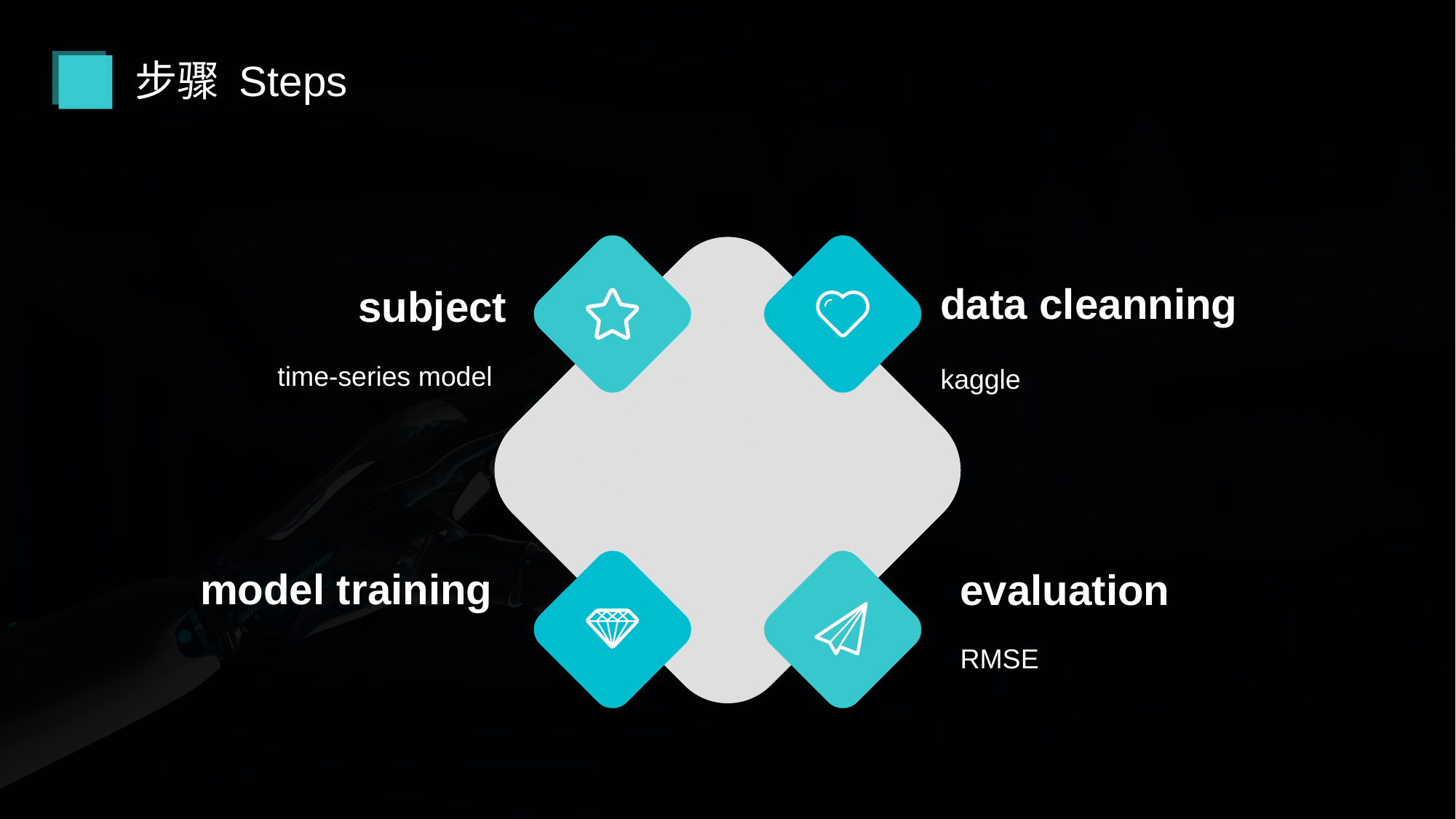

步骤 Steps

subject

data cleanning

time-series model
kaggle

model training
evaluation

RMSE